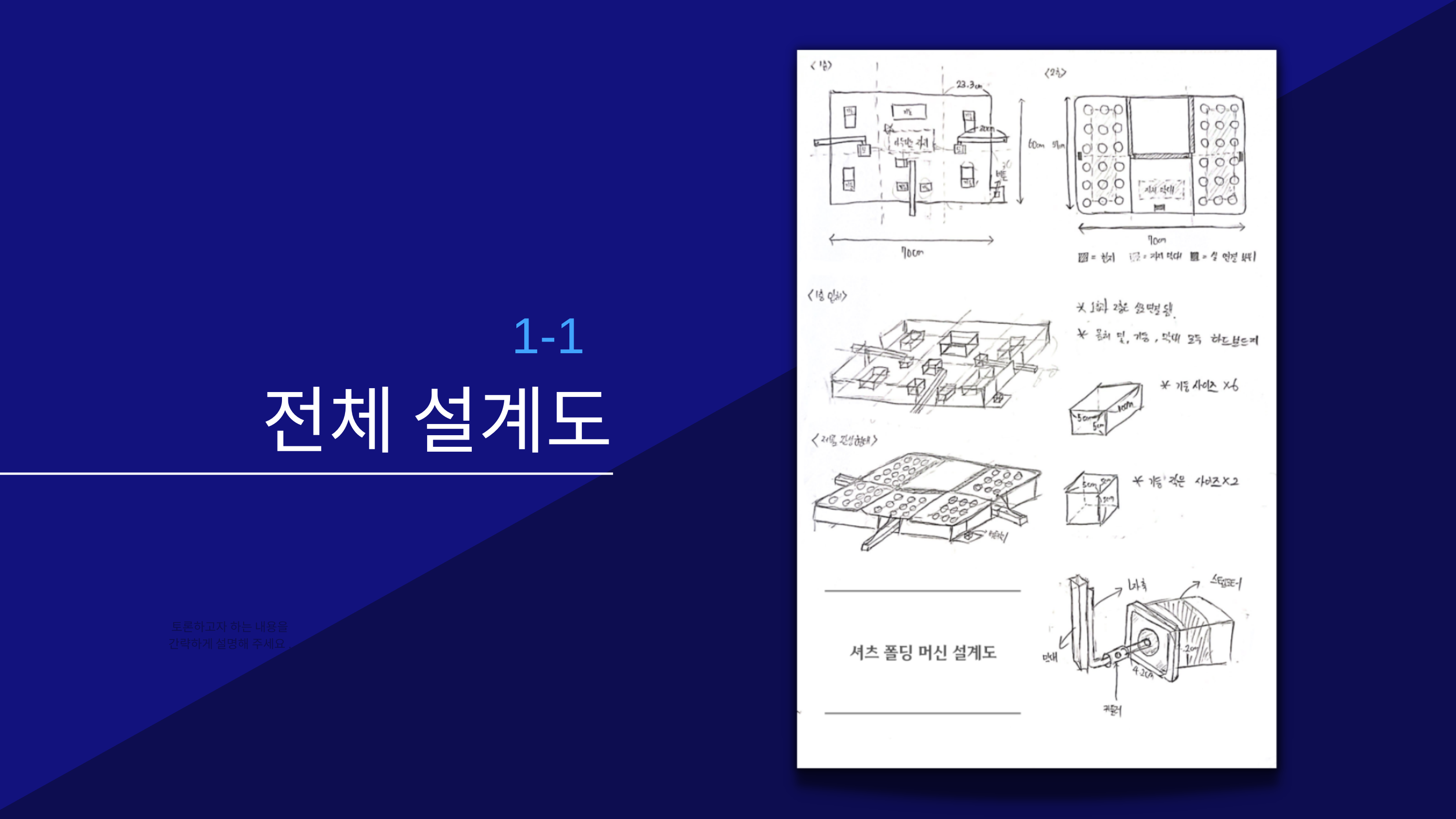

1-1
전체 설계도

주된 포인트를 추가해 주세요
토론하고자 하는 내용을
간략하게 설명해 주세요.